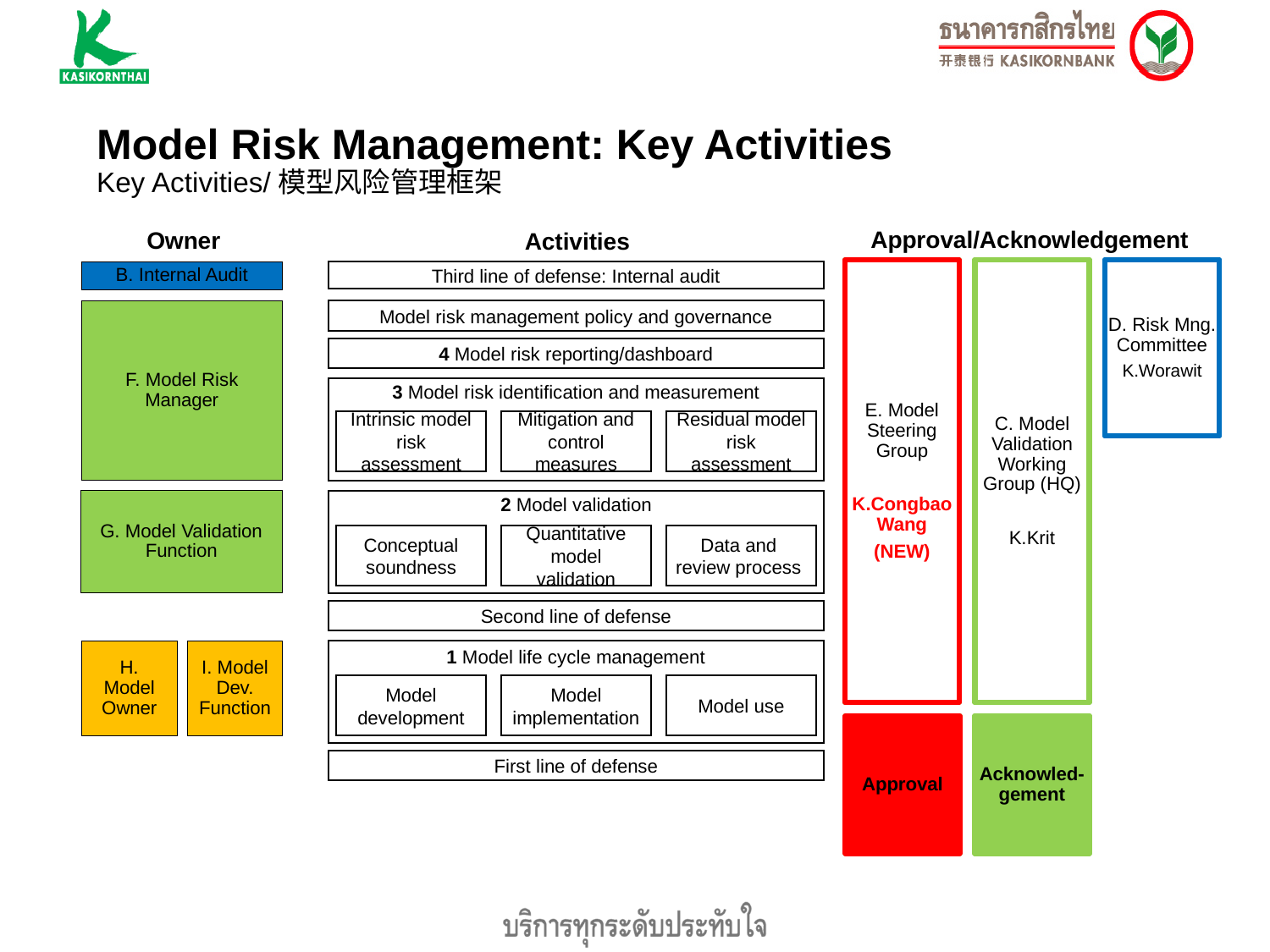

Model Risk Management: Key Activities
Key Activities/模型风险管理框架
Approval/Acknowledgement
Owner
Activities

E. Model Steering Group

K.Congbao Wang
(NEW)

C. Model Validation Working Group (HQ)

K.Krit

D. Risk Mng. Committee
K.Worawit
Third line of defense: Internal audit

B. Internal Audit

F. Model Risk Manager
Model risk management policy and governance
4 Model risk reporting/dashboard
3 Model risk identification and measurement

Intrinsic model risk assessment
Mitigation and control measures
Residual model risk assessment
2 Model validation

G. Model Validation Function

Conceptual soundness
Quantitative model validation
Data and  review process
Second line of defense

1 Model life cycle management

I. Model Dev. Function

H. Model Owner
Model development
Model implementation
Model use

Approval

Acknowled-gement
First line of defense